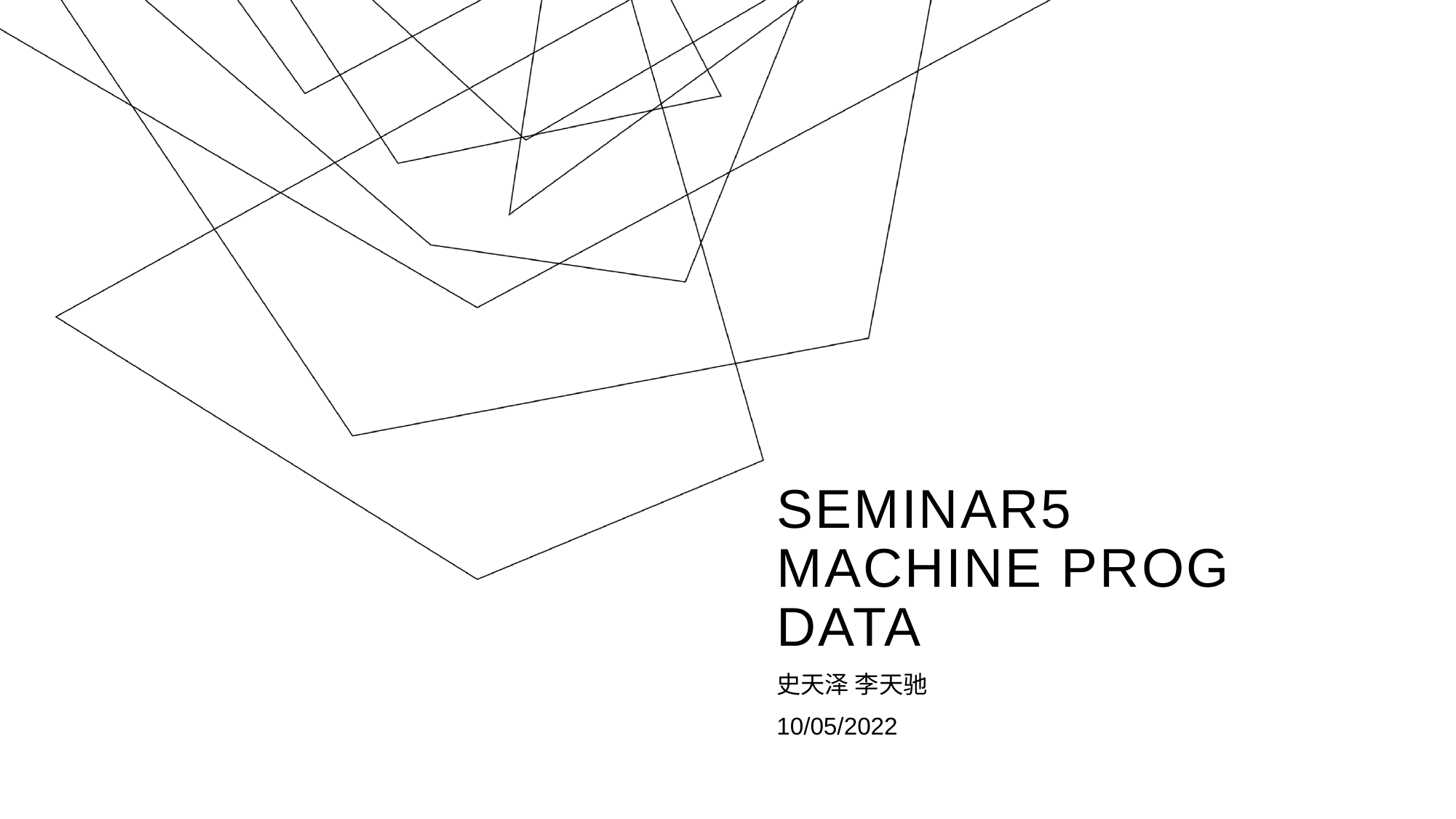

# Seminar5 machine prog data
史天泽 李天驰
10/05/2022